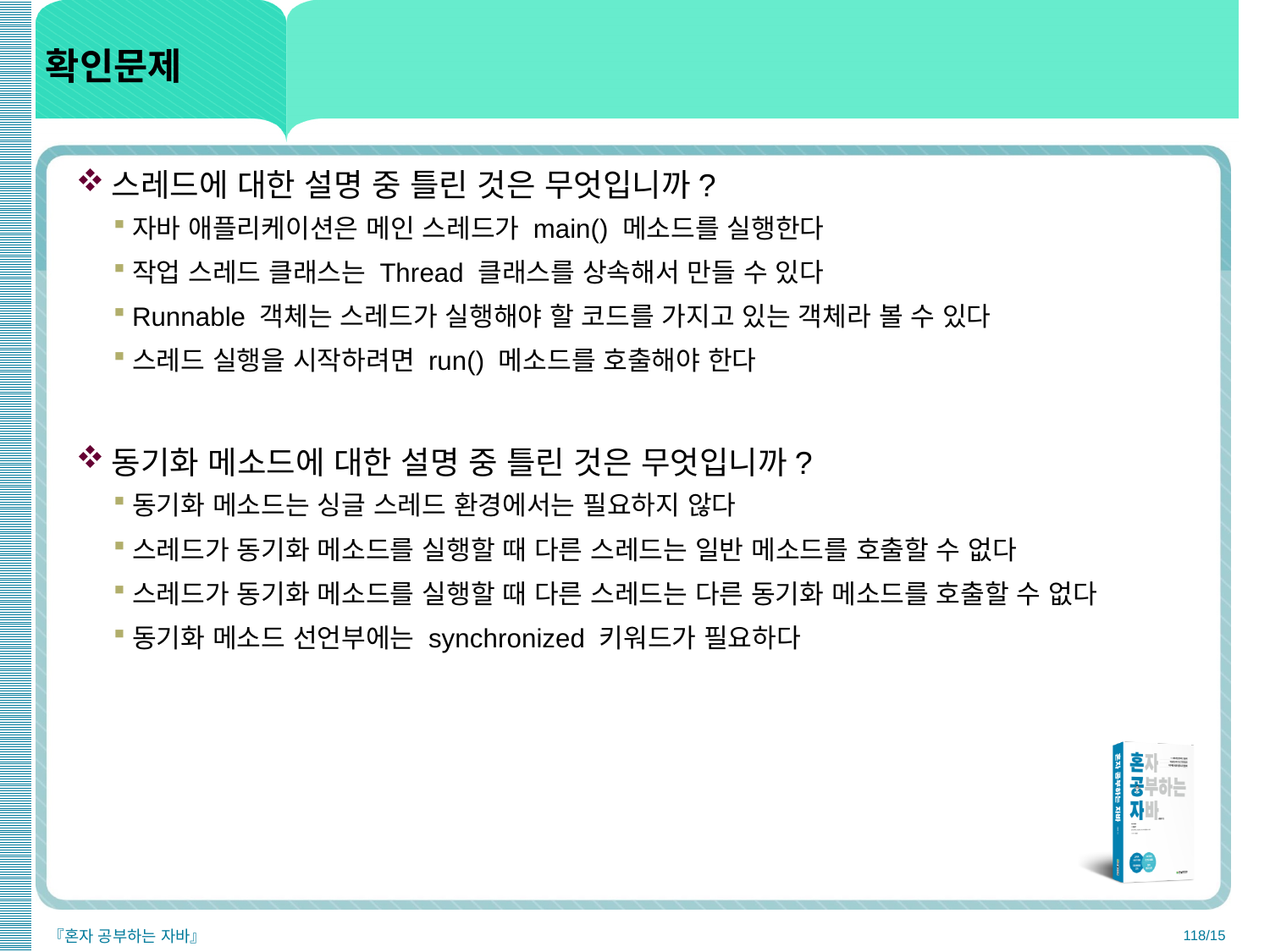

# 확인문제
스레드에 대한 설명 중 틀린 것은 무엇입니까?
자바 애플리케이션은 메인 스레드가 main() 메소드를 실행한다
작업 스레드 클래스는 Thread 클래스를 상속해서 만들 수 있다
Runnable 객체는 스레드가 실행해야 할 코드를 가지고 있는 객체라 볼 수 있다
스레드 실행을 시작하려면 run() 메소드를 호출해야 한다

동기화 메소드에 대한 설명 중 틀린 것은 무엇입니까?
동기화 메소드는 싱글 스레드 환경에서는 필요하지 않다
스레드가 동기화 메소드를 실행할 때 다른 스레드는 일반 메소드를 호출할 수 없다
스레드가 동기화 메소드를 실행할 때 다른 스레드는 다른 동기화 메소드를 호출할 수 없다
동기화 메소드 선언부에는 synchronized 키워드가 필요하다